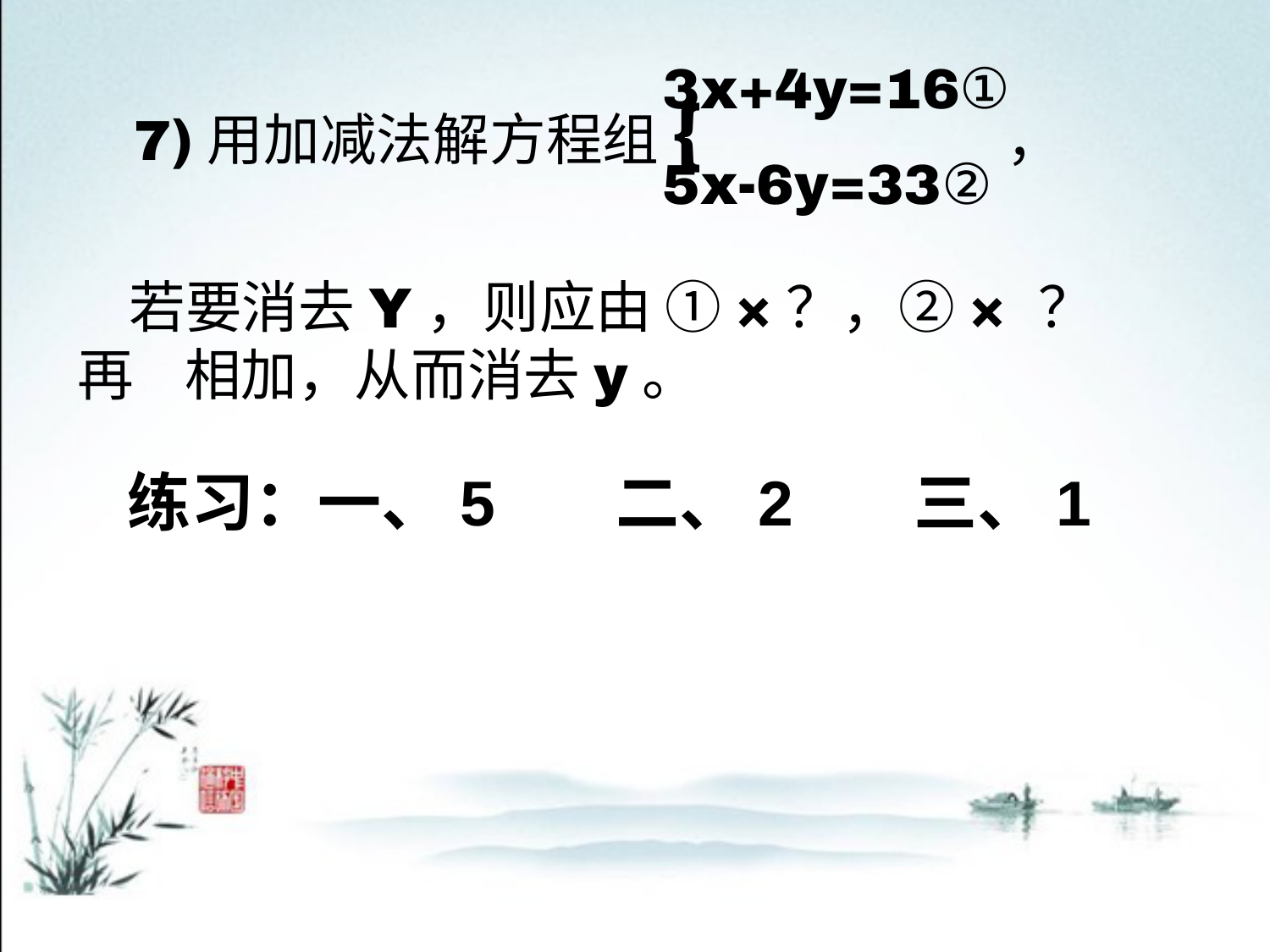

3x+4y=16①
5x-6y=33②
   7)用加减法解方程组{               ，
   若要消去Y，则应由 ①×？，②× ？ 再    相加，从而消去y。
练习：一、5      二、2      三、1